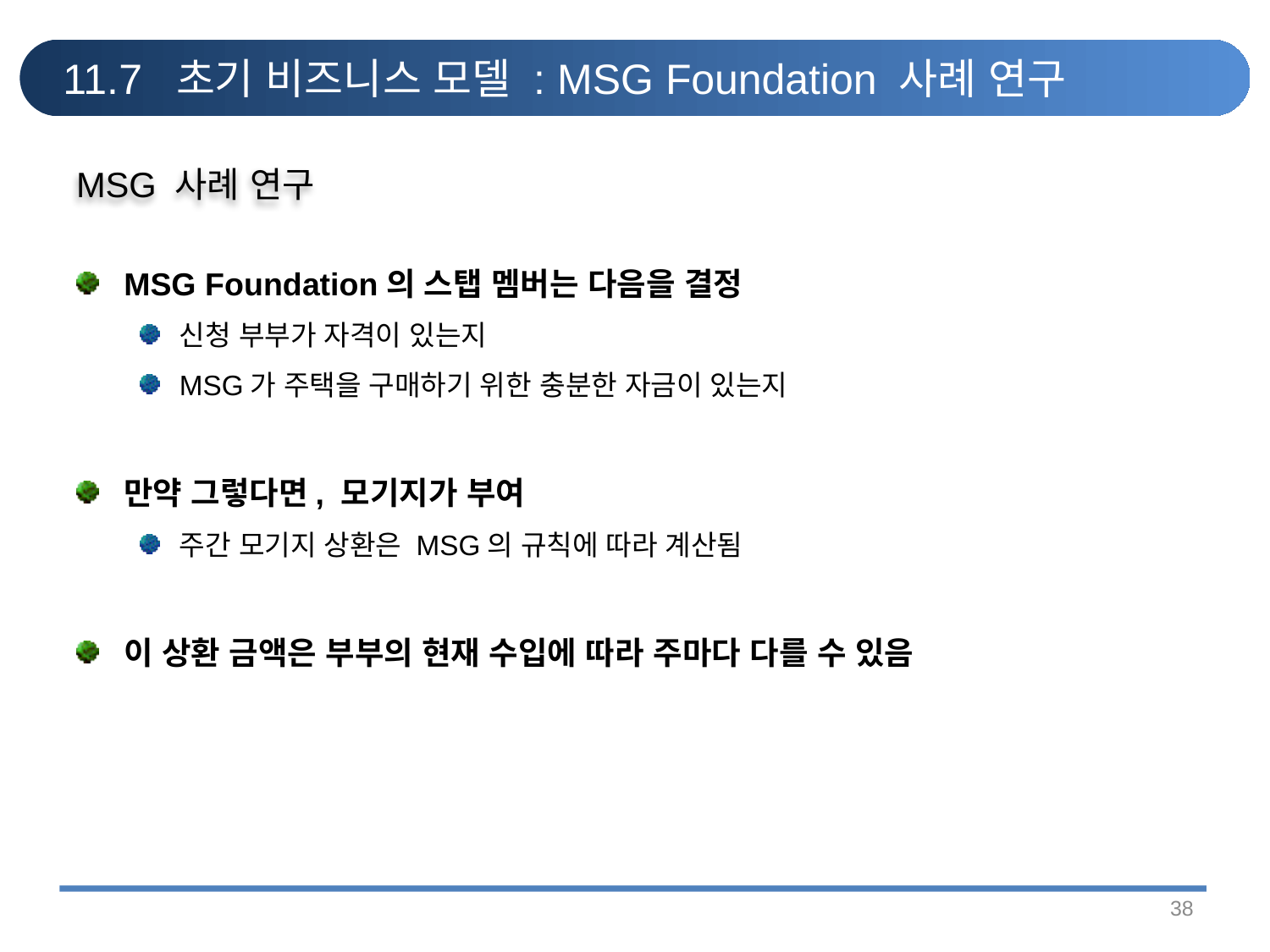

# 11.7  초기 비즈니스 모델 : MSG Foundation 사례 연구
MSG 사례 연구
MSG Foundation의 스탭 멤버는 다음을 결정
신청 부부가 자격이 있는지
MSG가 주택을 구매하기 위한 충분한 자금이 있는지

만약 그렇다면, 모기지가 부여
주간 모기지 상환은 MSG의 규칙에 따라 계산됨

이 상환 금액은 부부의 현재 수입에 따라 주마다 다를 수 있음
38